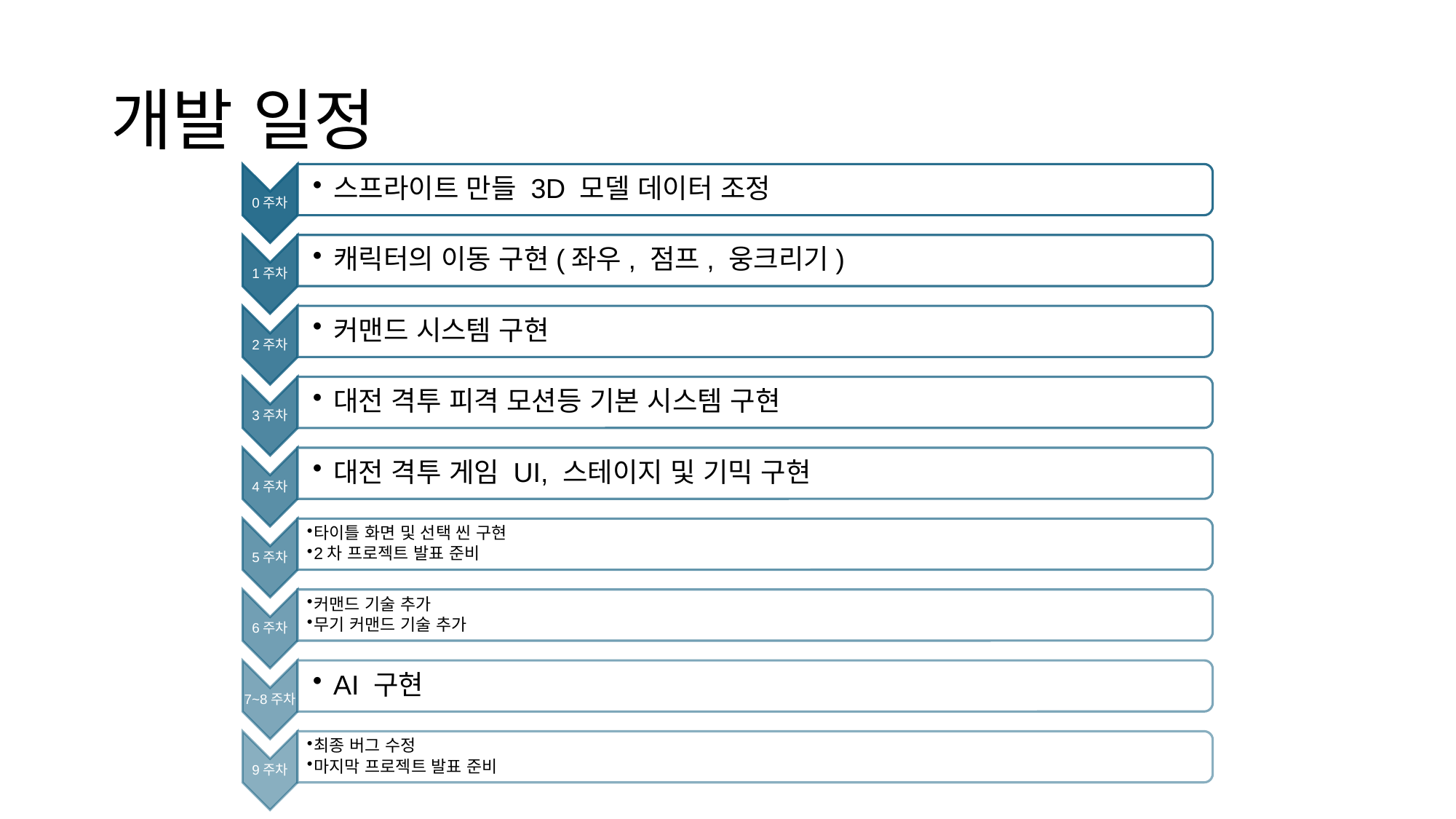

# 개발 일정
0주차
스프라이트 만들 3D 모델 데이터 조정
1주차
캐릭터의 이동 구현(좌우, 점프, 웅크리기)
2주차
커맨드 시스템 구현
3주차
대전 격투 피격 모션등 기본 시스템 구현
4주차
대전 격투 게임 UI, 스테이지 및 기믹 구현
5주차
타이틀 화면 및 선택 씬 구현
2차 프로젝트 발표 준비
6주차
커맨드 기술 추가
무기 커맨드 기술 추가
7~8주차
AI 구현
9주차
최종 버그 수정
마지막 프로젝트 발표 준비